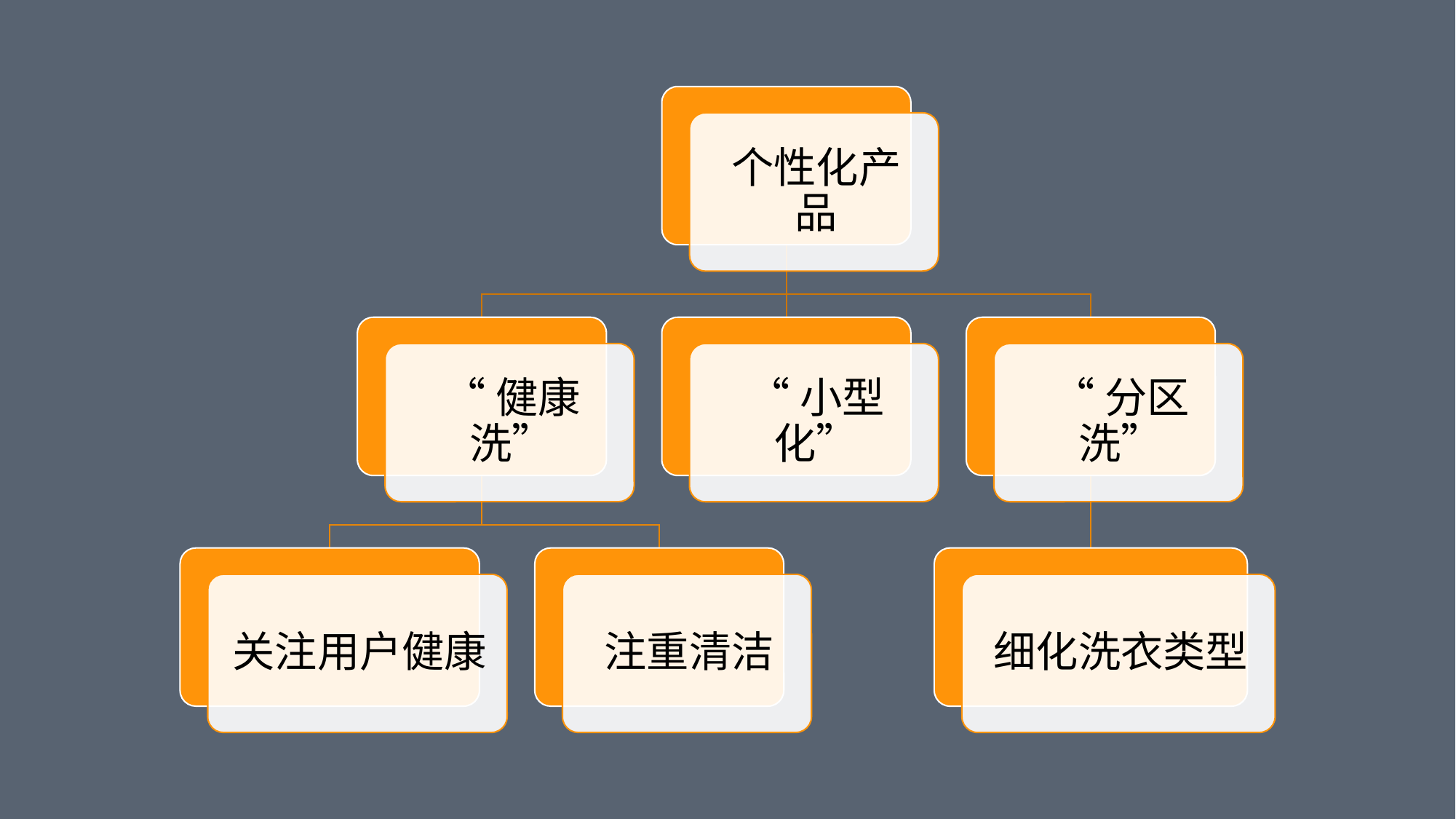

个性化产品
“健康洗”
关注用户健康
注重清洁
“小型化”
“分区洗”
细化洗衣类型